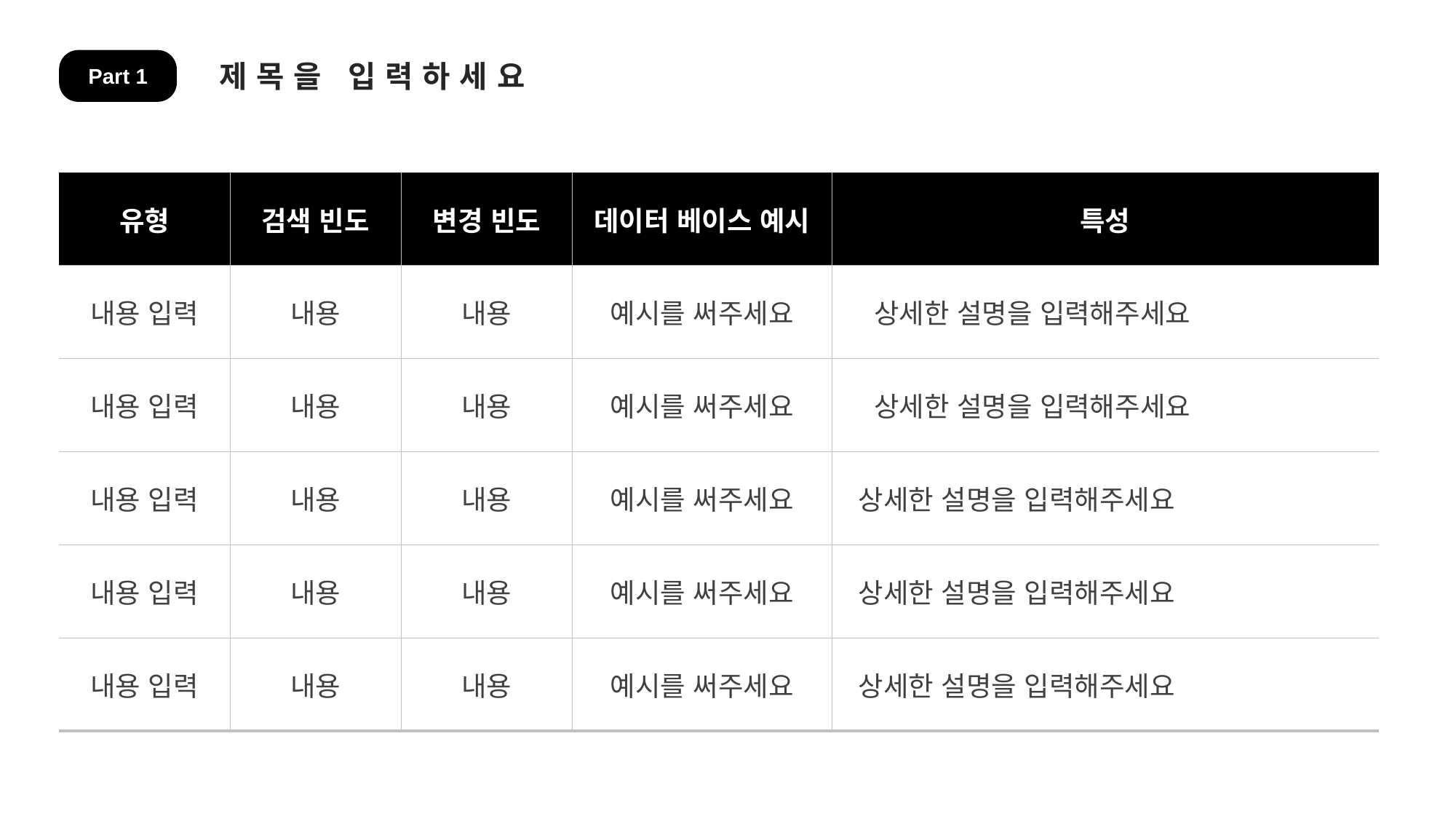

제목을 입력하세요
Part 1
| 유형 | 검색 빈도 | 변경 빈도 | 데이터 베이스 예시 | 특성 |
| --- | --- | --- | --- | --- |
| 내용 입력 | 내용 | 내용 | 예시를 써주세요 | 상세한 설명을 입력해주세요 |
| 내용 입력 | 내용 | 내용 | 예시를 써주세요 | 상세한 설명을 입력해주세요 |
| 내용 입력 | 내용 | 내용 | 예시를 써주세요 | 상세한 설명을 입력해주세요 |
| 내용 입력 | 내용 | 내용 | 예시를 써주세요 | 상세한 설명을 입력해주세요 |
| 내용 입력 | 내용 | 내용 | 예시를 써주세요 | 상세한 설명을 입력해주세요 |